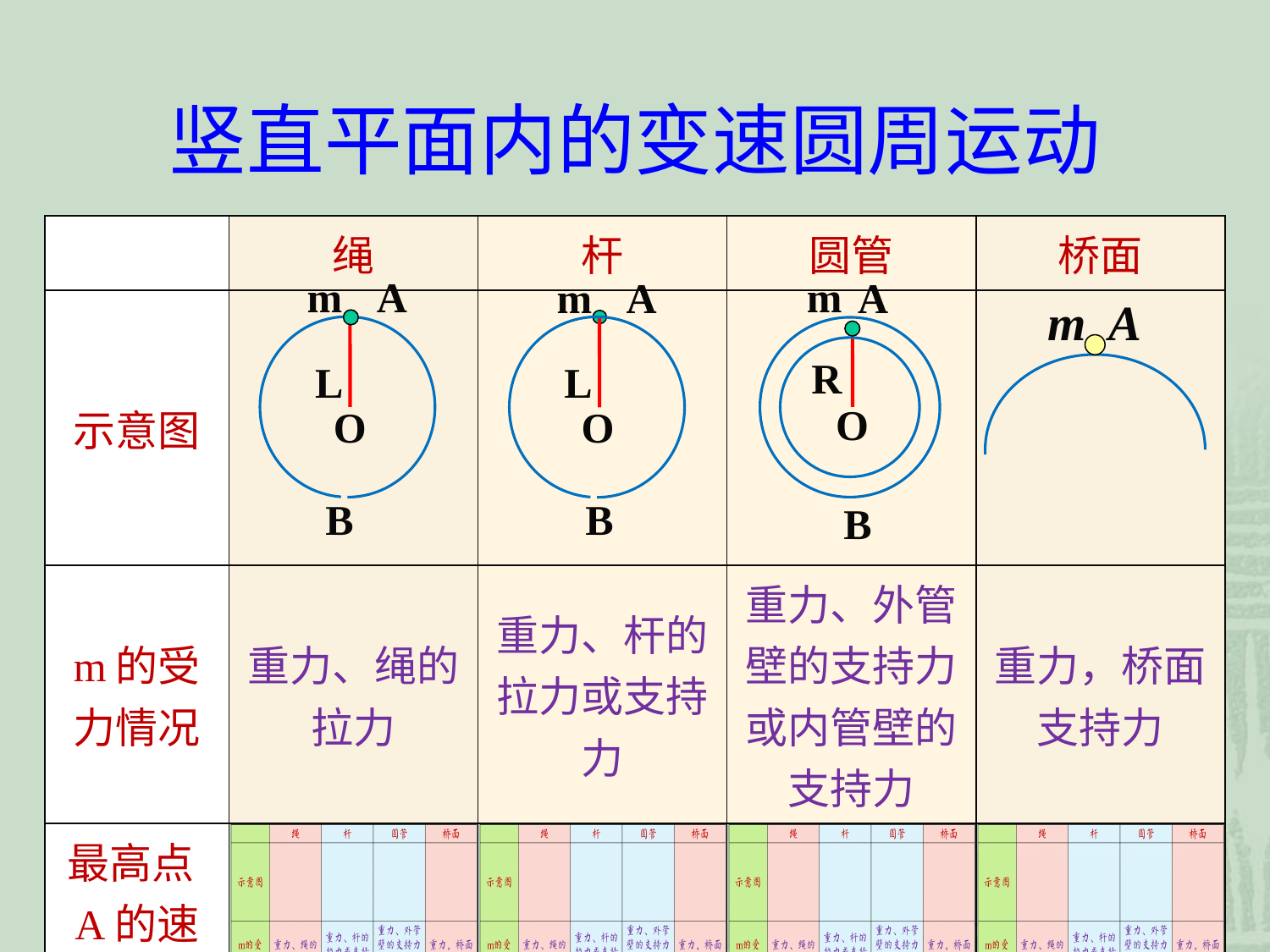

竖直平面内的变速圆周运动
|  | 绳 | 杆 | 圆管 | 桥面 |
| --- | --- | --- | --- | --- |
| 示意图 |  |  |  |  |
| m的受力情况 | 重力、绳的拉力 | 重力、杆的拉力或支持力 | 重力、外管壁的支持力或内管壁的支持力 | 重力，桥面支持力 |
| 最高点A的速度 |  |  |  |  |
m
A

L
O
B
m
A

R
O
B

m
A

L
O
B
m  A